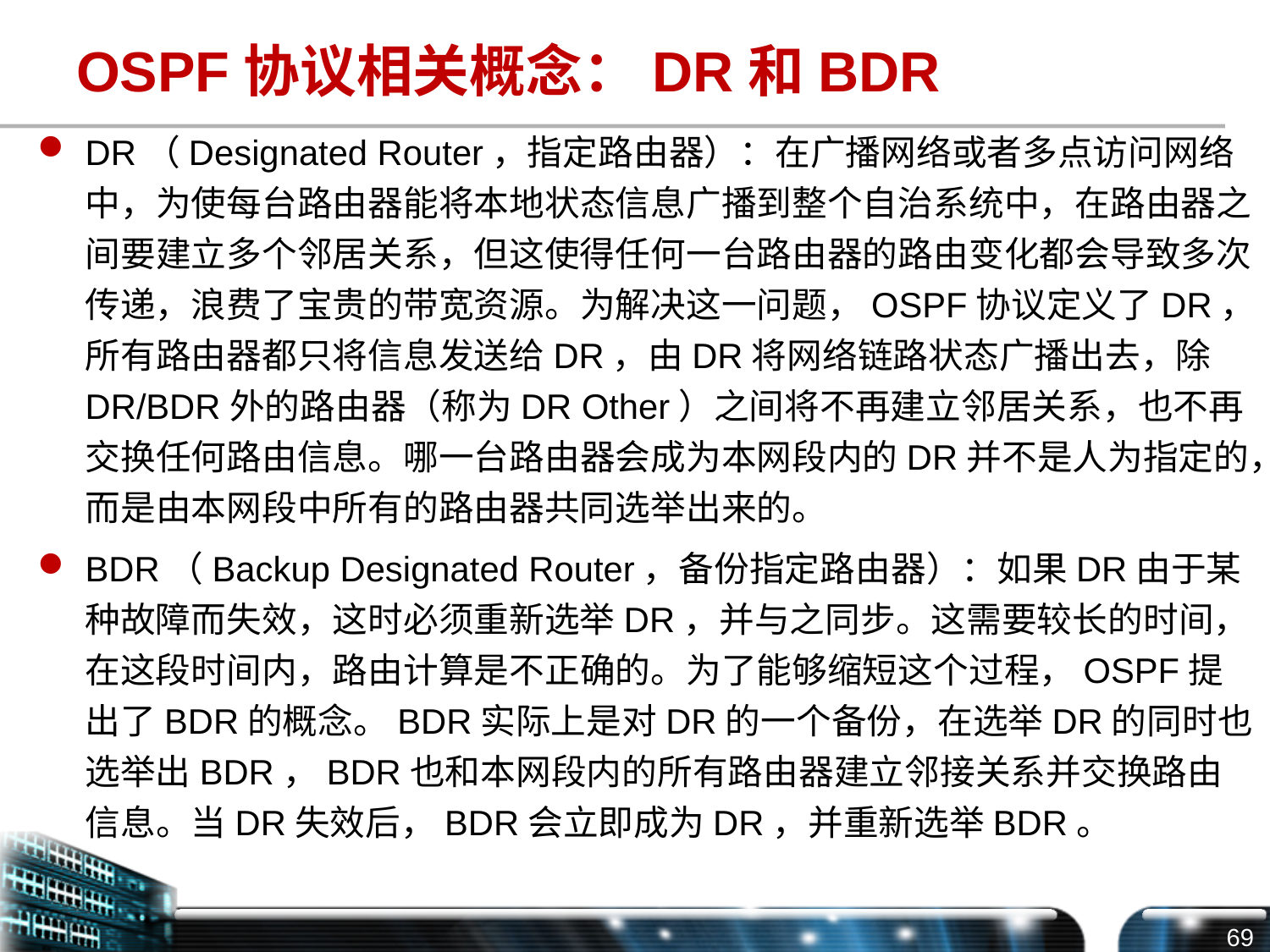

# OSPF协议相关概念：DR和BDR
DR（Designated Router，指定路由器）：在广播网络或者多点访问网络中，为使每台路由器能将本地状态信息广播到整个自治系统中，在路由器之间要建立多个邻居关系，但这使得任何一台路由器的路由变化都会导致多次传递，浪费了宝贵的带宽资源。为解决这一问题，OSPF协议定义了DR，所有路由器都只将信息发送给DR，由DR将网络链路状态广播出去，除DR/BDR外的路由器（称为DR Other）之间将不再建立邻居关系，也不再交换任何路由信息。哪一台路由器会成为本网段内的DR并不是人为指定的，而是由本网段中所有的路由器共同选举出来的。
BDR（Backup Designated Router，备份指定路由器）：如果DR由于某种故障而失效，这时必须重新选举DR，并与之同步。这需要较长的时间，在这段时间内，路由计算是不正确的。为了能够缩短这个过程，OSPF提出了BDR的概念。BDR实际上是对DR的一个备份，在选举DR的同时也选举出BDR，BDR也和本网段内的所有路由器建立邻接关系并交换路由信息。当DR失效后，BDR会立即成为DR，并重新选举BDR。